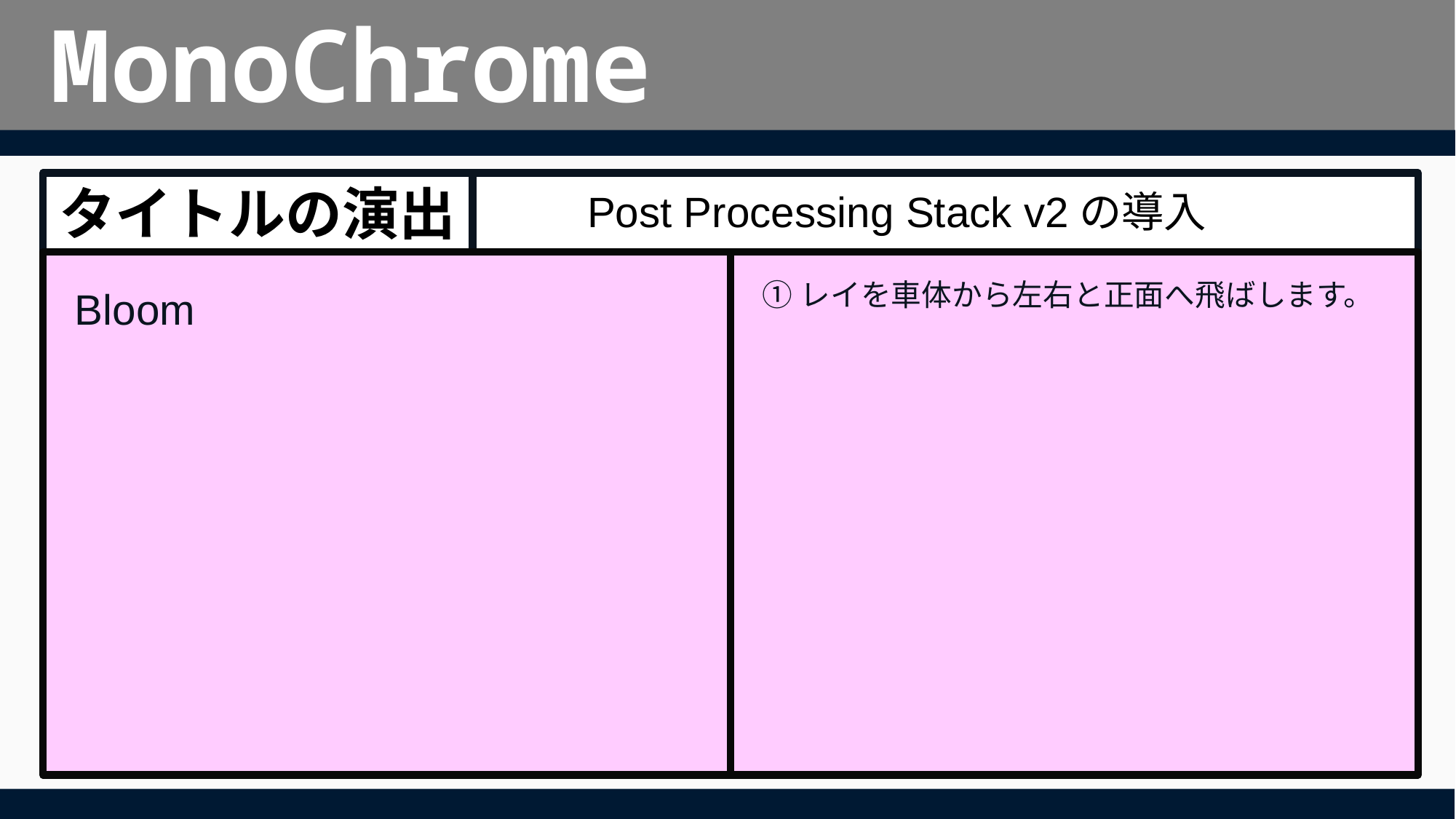

# MonoChrome
Post Processing Stack v2の導入
タイトルの演出
	Bloom
	①レイを車体から左右と正面へ飛ばします。